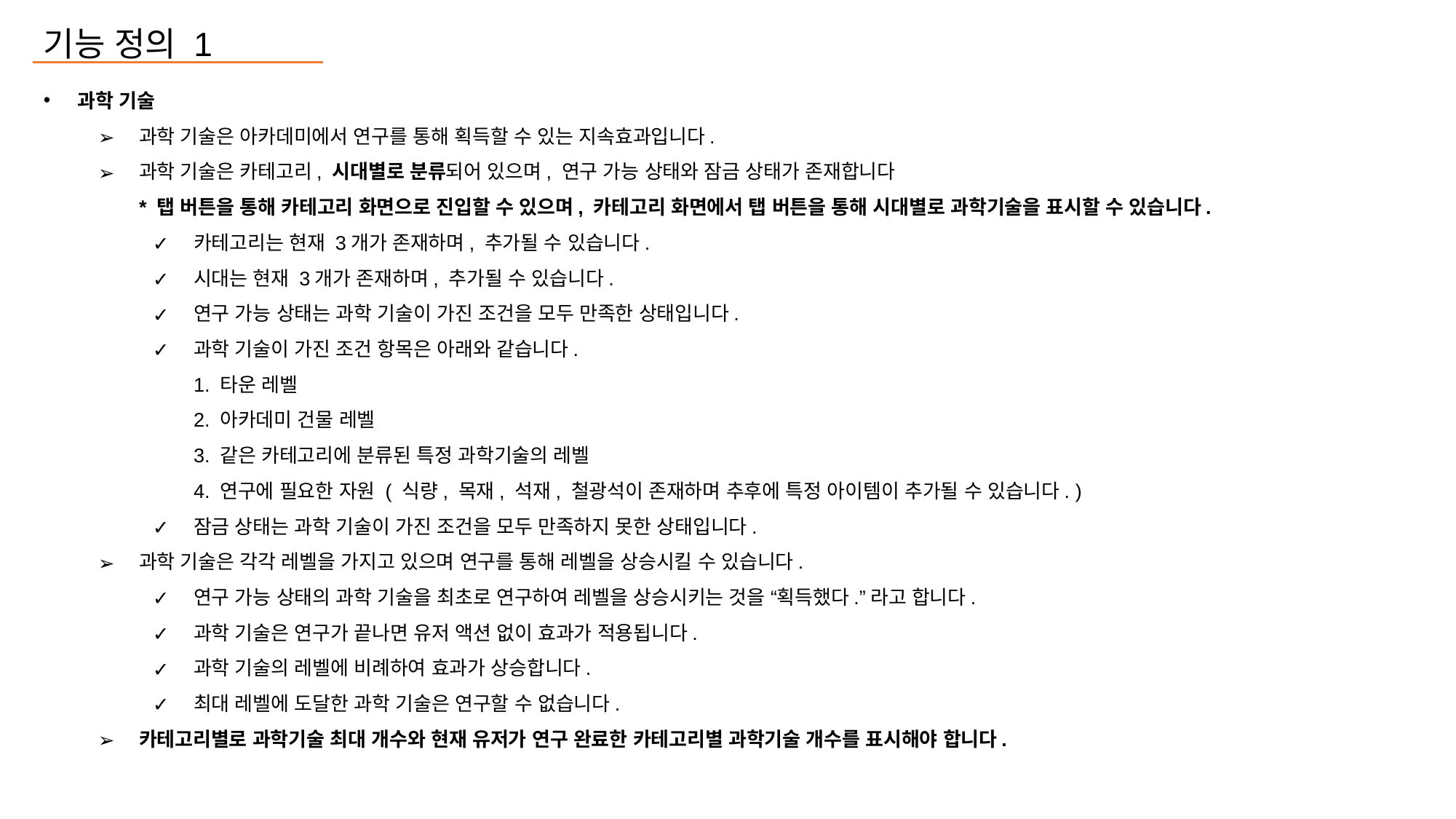

기능 정의 1
과학 기술
과학 기술은 아카데미에서 연구를 통해 획득할 수 있는 지속효과입니다.
과학 기술은 카테고리, 시대별로 분류되어 있으며, 연구 가능 상태와 잠금 상태가 존재합니다
* 탭 버튼을 통해 카테고리 화면으로 진입할 수 있으며, 카테고리 화면에서 탭 버튼을 통해 시대별로 과학기술을 표시할 수 있습니다.
카테고리는 현재 3개가 존재하며, 추가될 수 있습니다.
시대는 현재 3개가 존재하며, 추가될 수 있습니다.
연구 가능 상태는 과학 기술이 가진 조건을 모두 만족한 상태입니다.
과학 기술이 가진 조건 항목은 아래와 같습니다.
1. 타운 레벨
2. 아카데미 건물 레벨
3. 같은 카테고리에 분류된 특정 과학기술의 레벨
4. 연구에 필요한 자원 ( 식량, 목재, 석재, 철광석이 존재하며 추후에 특정 아이템이 추가될 수 있습니다. )
잠금 상태는 과학 기술이 가진 조건을 모두 만족하지 못한 상태입니다.
과학 기술은 각각 레벨을 가지고 있으며 연구를 통해 레벨을 상승시킬 수 있습니다.
연구 가능 상태의 과학 기술을 최초로 연구하여 레벨을 상승시키는 것을 “획득했다.”라고 합니다.
과학 기술은 연구가 끝나면 유저 액션 없이 효과가 적용됩니다.
과학 기술의 레벨에 비례하여 효과가 상승합니다.
최대 레벨에 도달한 과학 기술은 연구할 수 없습니다.
카테고리별로 과학기술 최대 개수와 현재 유저가 연구 완료한 카테고리별 과학기술 개수를 표시해야 합니다.